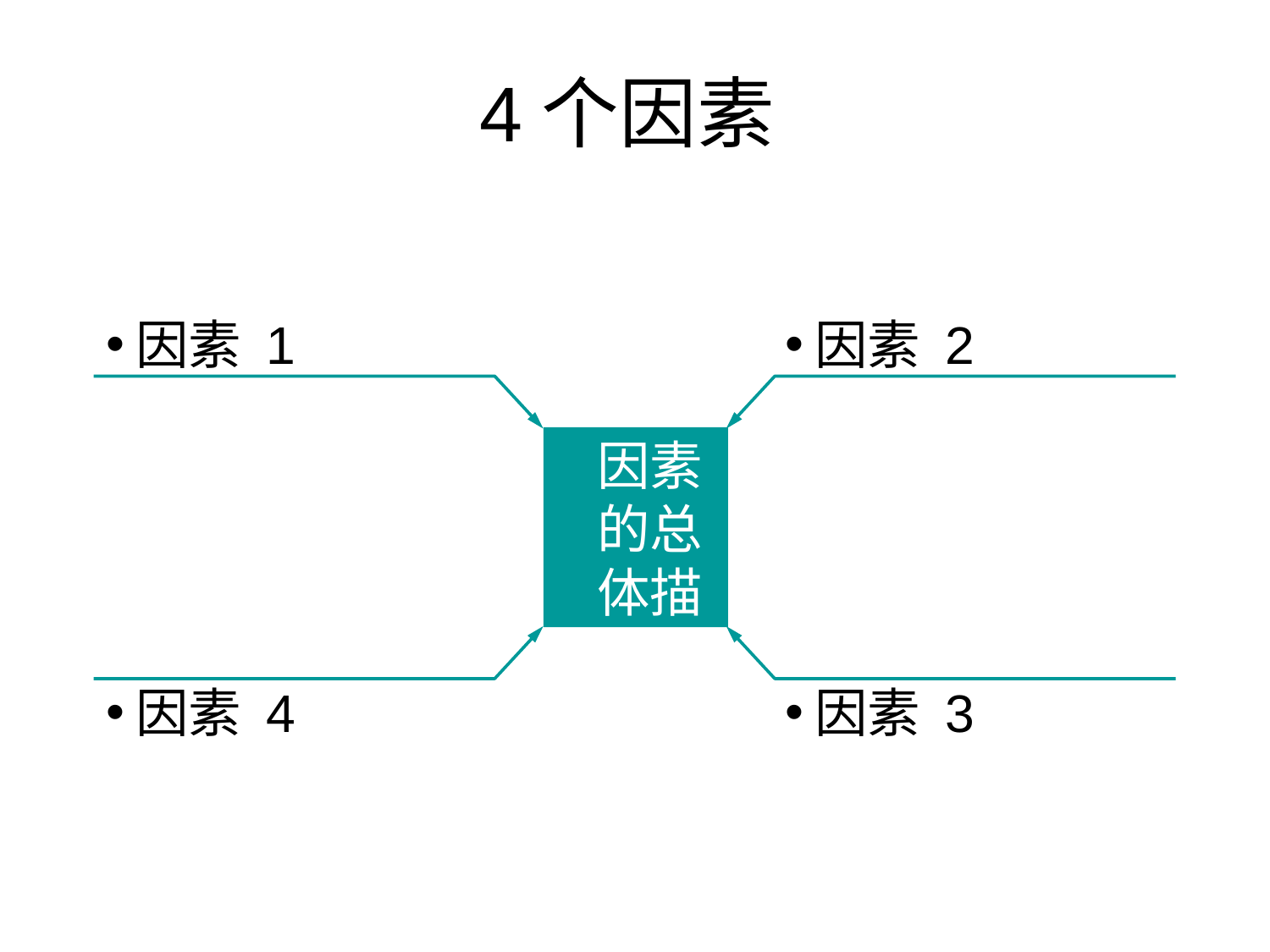

4个因素
因素 1
因素 2

4个因素的总体描述

因素 4
因素 3